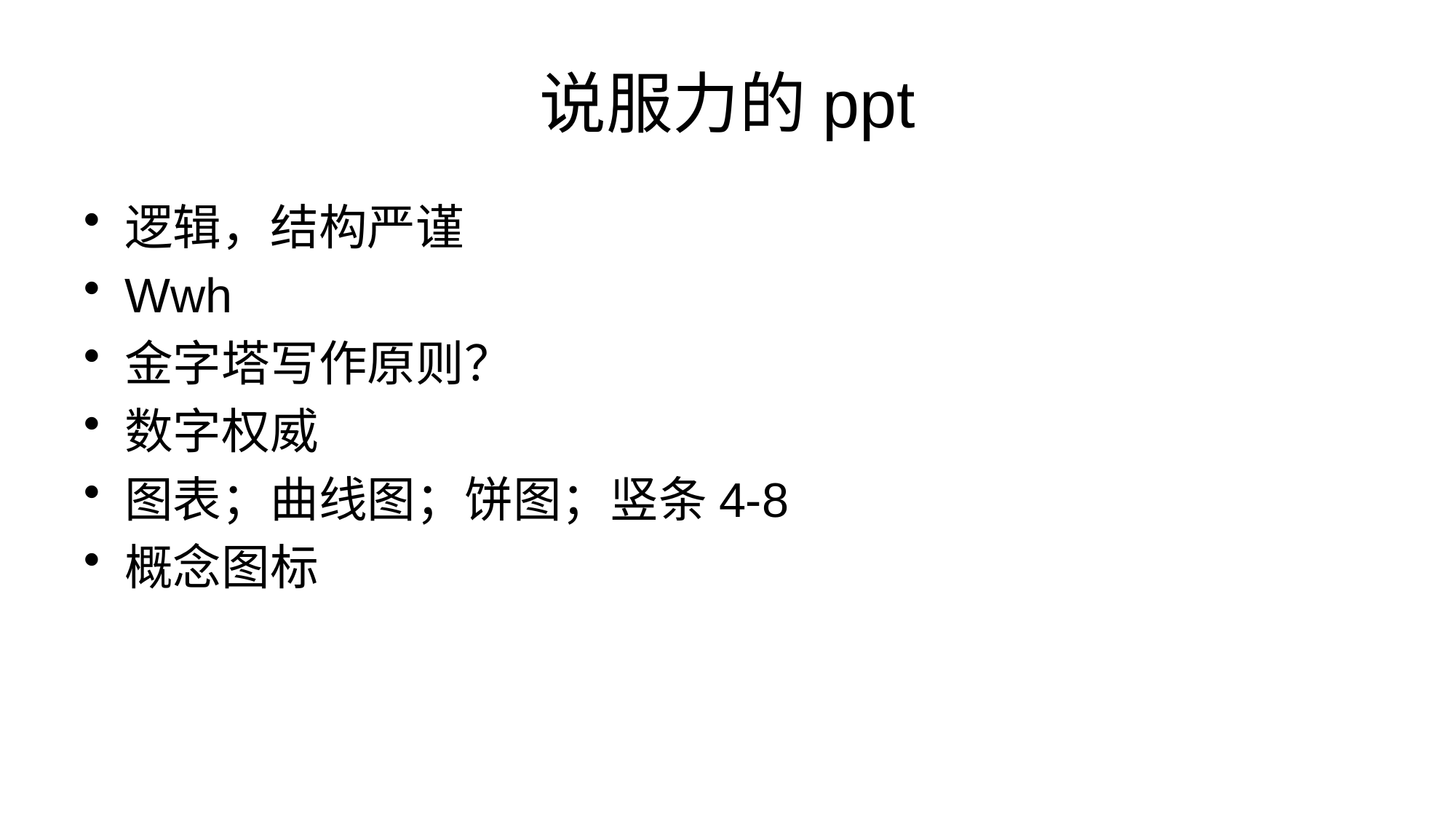

# 说服力的ppt
逻辑，结构严谨
Wwh
金字塔写作原则？
数字权威
图表；曲线图；饼图；竖条4-8
概念图标